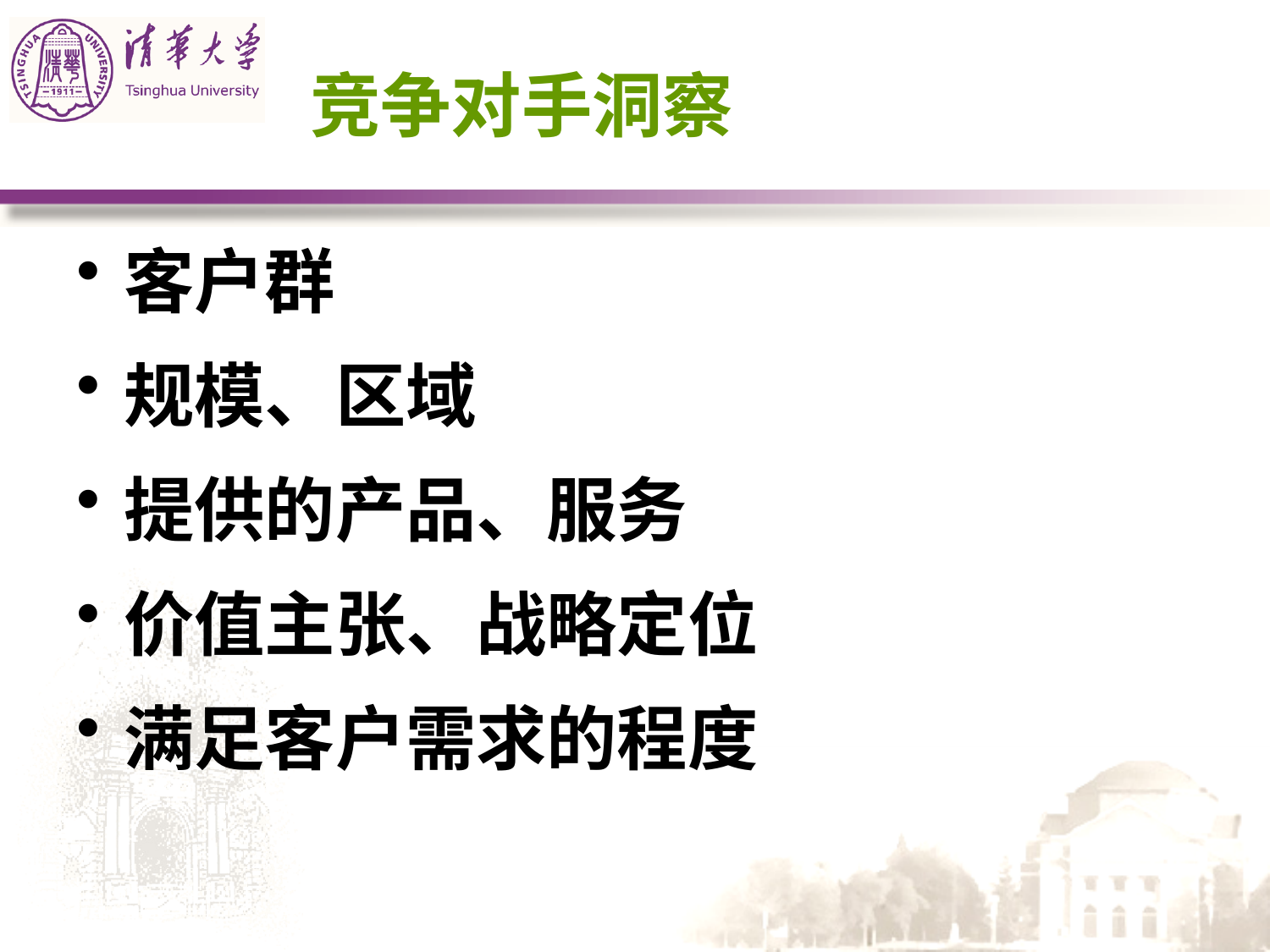

# 竞争对手洞察
客户群
规模、区域
提供的产品、服务
价值主张、战略定位
满足客户需求的程度